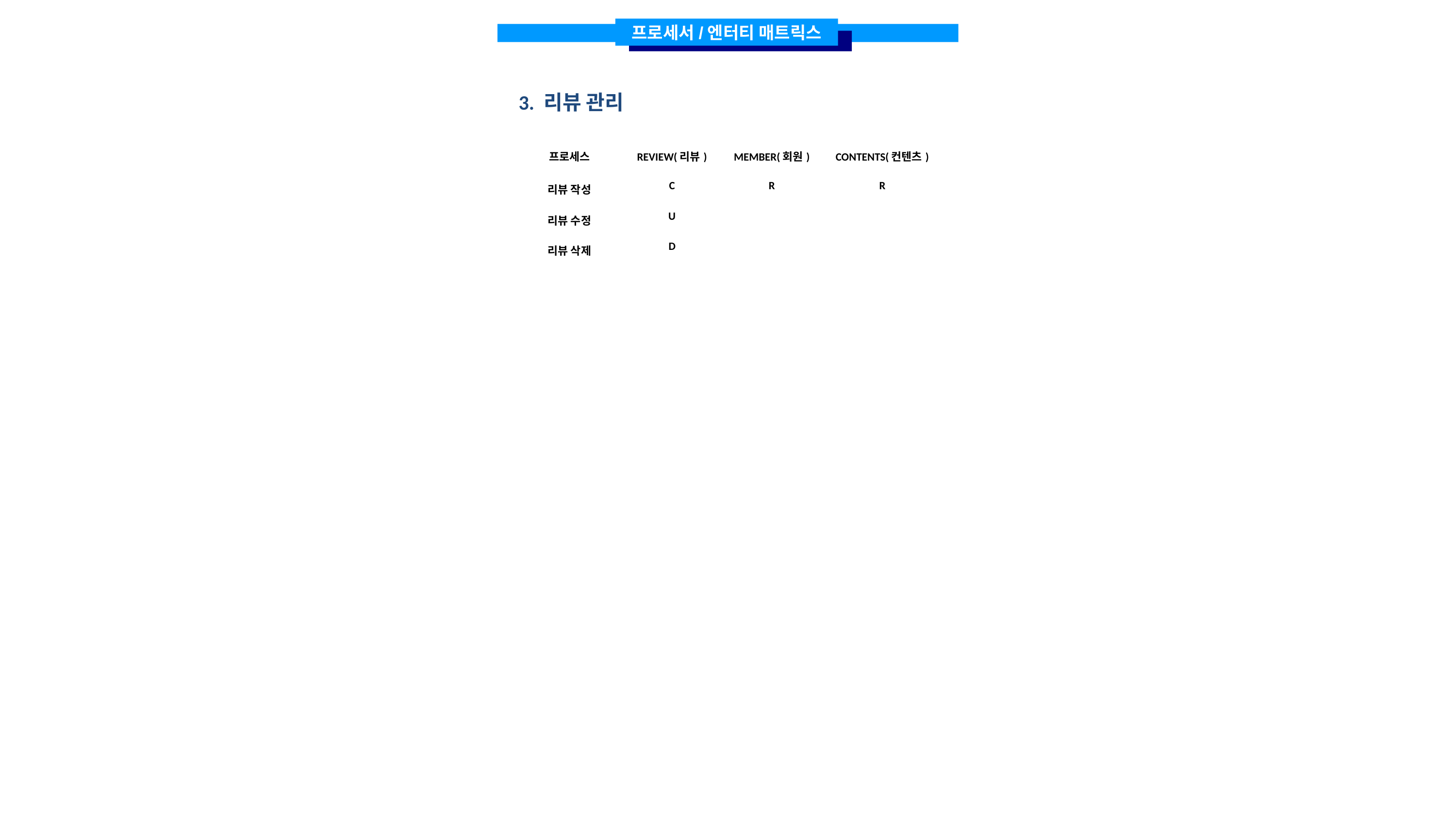

프로세서/엔터티 매트릭스

3. 리뷰 관리
| 프로세스 | REVIEW(리뷰) | MEMBER(회원) | CONTENTS(컨텐츠) |
| --- | --- | --- | --- |
| 리뷰 작성 | C | R | R |
| 리뷰 수정 | U |  |  |
| 리뷰 삭제 | D |  |  |